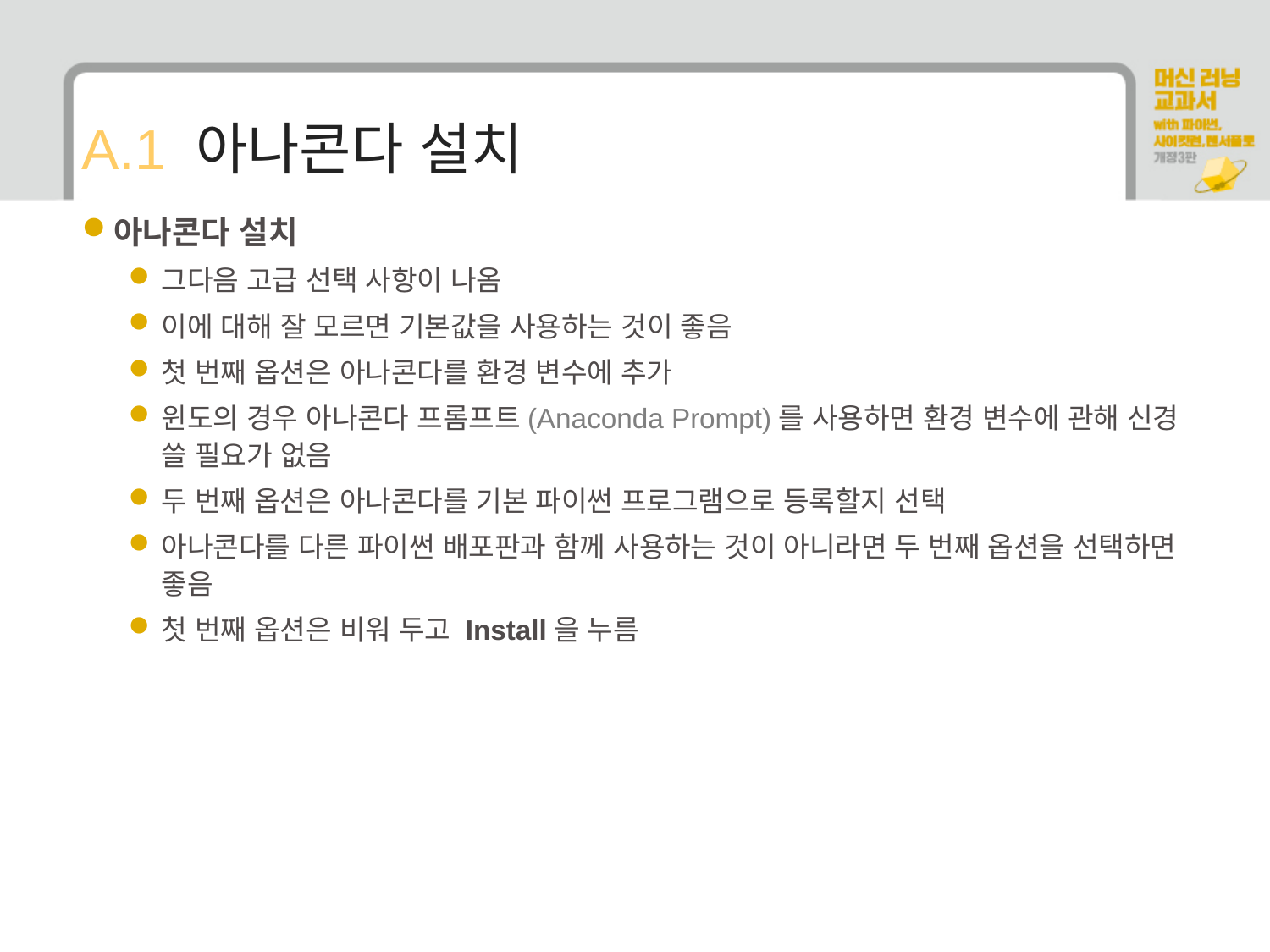

# A.1 아나콘다 설치
아나콘다 설치
그다음 고급 선택 사항이 나옴
이에 대해 잘 모르면 기본값을 사용하는 것이 좋음
첫 번째 옵션은 아나콘다를 환경 변수에 추가
윈도의 경우 아나콘다 프롬프트(Anaconda Prompt)를 사용하면 환경 변수에 관해 신경 쓸 필요가 없음
두 번째 옵션은 아나콘다를 기본 파이썬 프로그램으로 등록할지 선택
아나콘다를 다른 파이썬 배포판과 함께 사용하는 것이 아니라면 두 번째 옵션을 선택하면 좋음
첫 번째 옵션은 비워 두고 Install을 누름